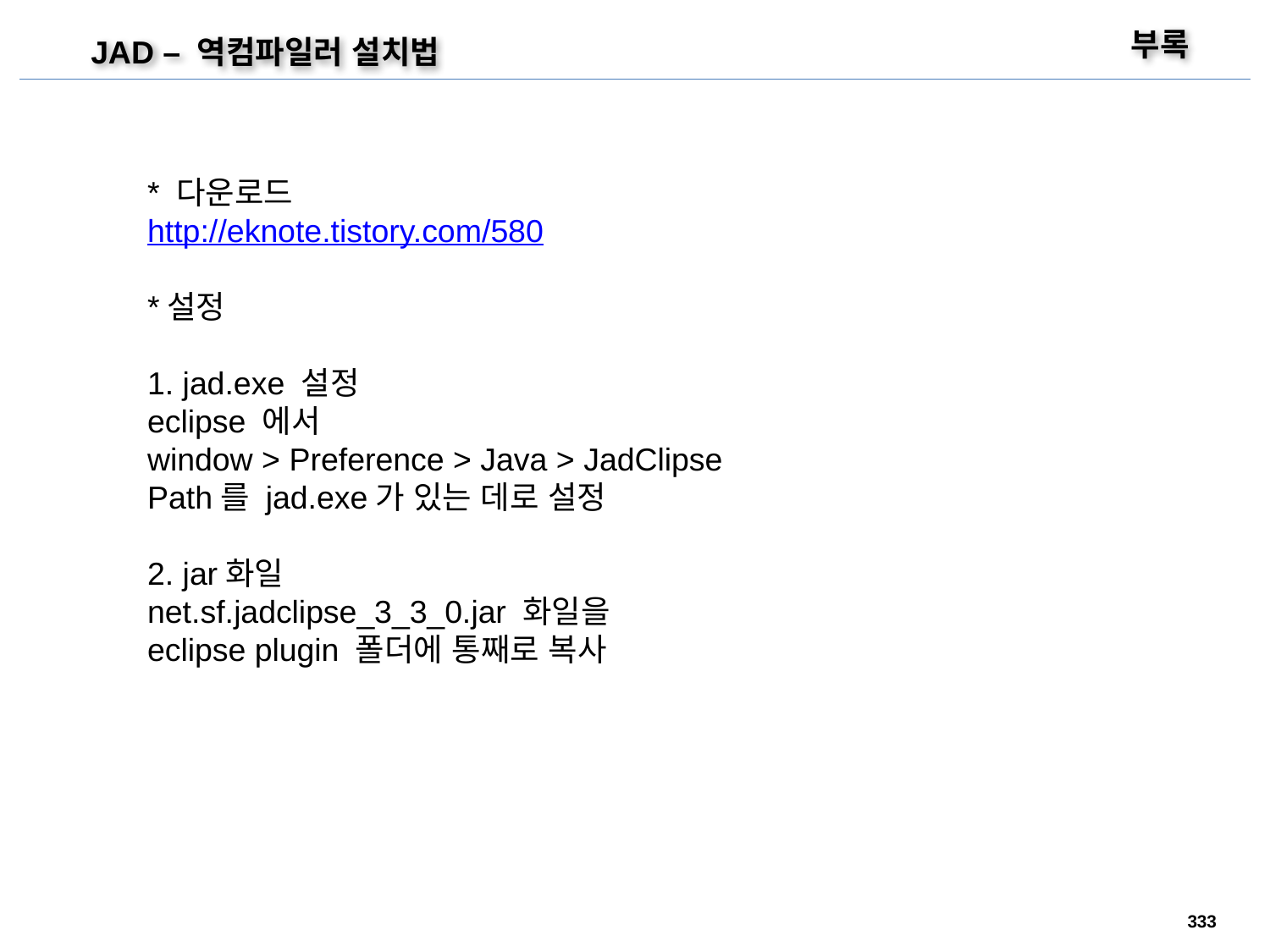

부록
JAD – 역컴파일러 설치법
* 다운로드
http://eknote.tistory.com/580

*설정

1. jad.exe 설정
eclipse 에서
window > Preference > Java > JadClipse
Path를 jad.exe가 있는 데로 설정

2. jar화일
net.sf.jadclipse_3_3_0.jar 화일을
eclipse plugin 폴더에 통째로 복사